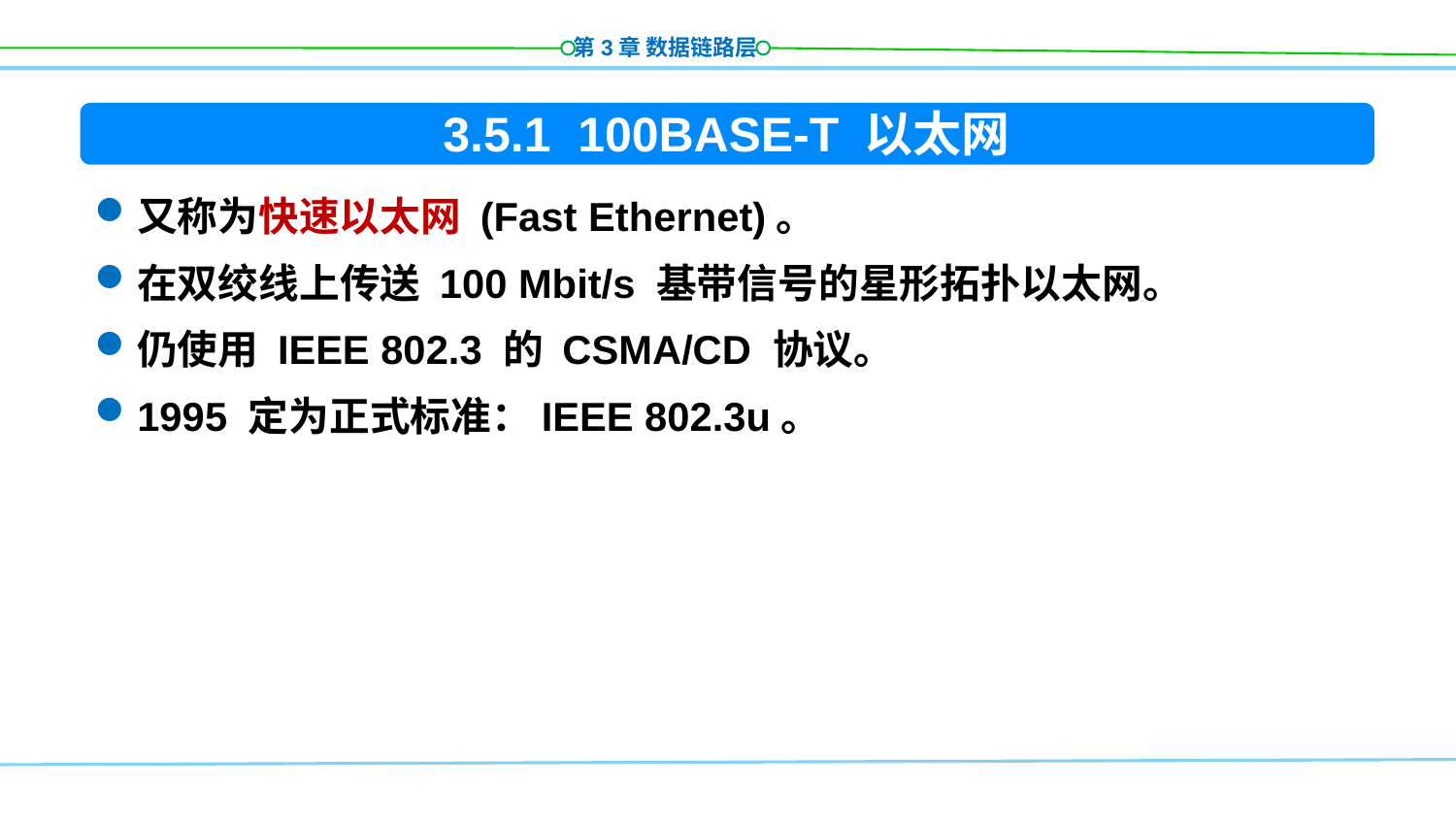

3.5.1  100BASE-T 以太网

又称为快速以太网 (Fast Ethernet)。
在双绞线上传送 100 Mbit/s 基带信号的星形拓扑以太网。
仍使用 IEEE 802.3 的 CSMA/CD 协议。
1995 定为正式标准：IEEE 802.3u。